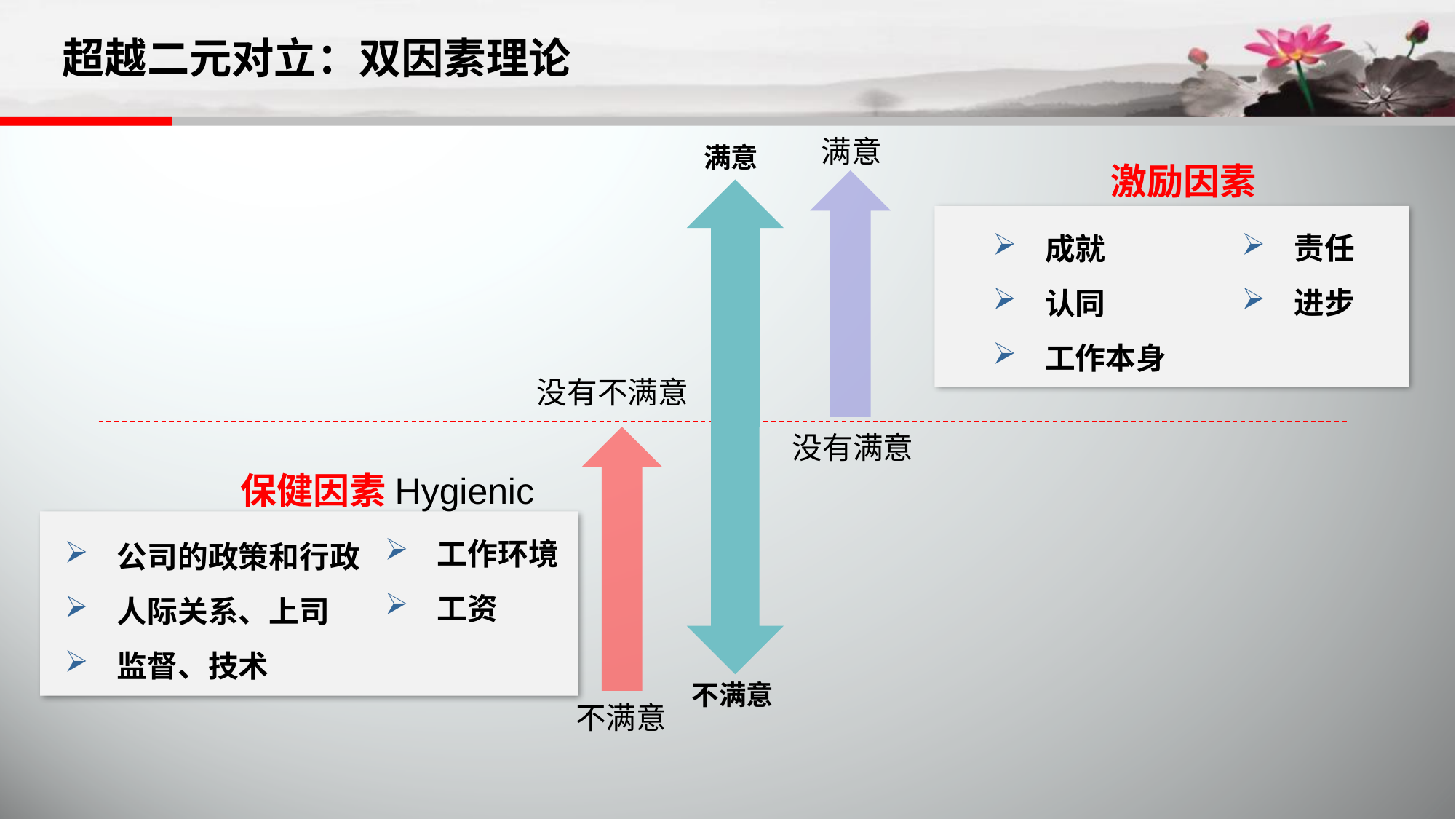

超越二元对立：双因素理论
满意
激励因素
满意

成就
认同
工作本身
责任
进步
没有不满意
没有满意

保健因素Hygienic

工作环境
工资
公司的政策和行政
人际关系、上司
监督、技术
不满意
不满意